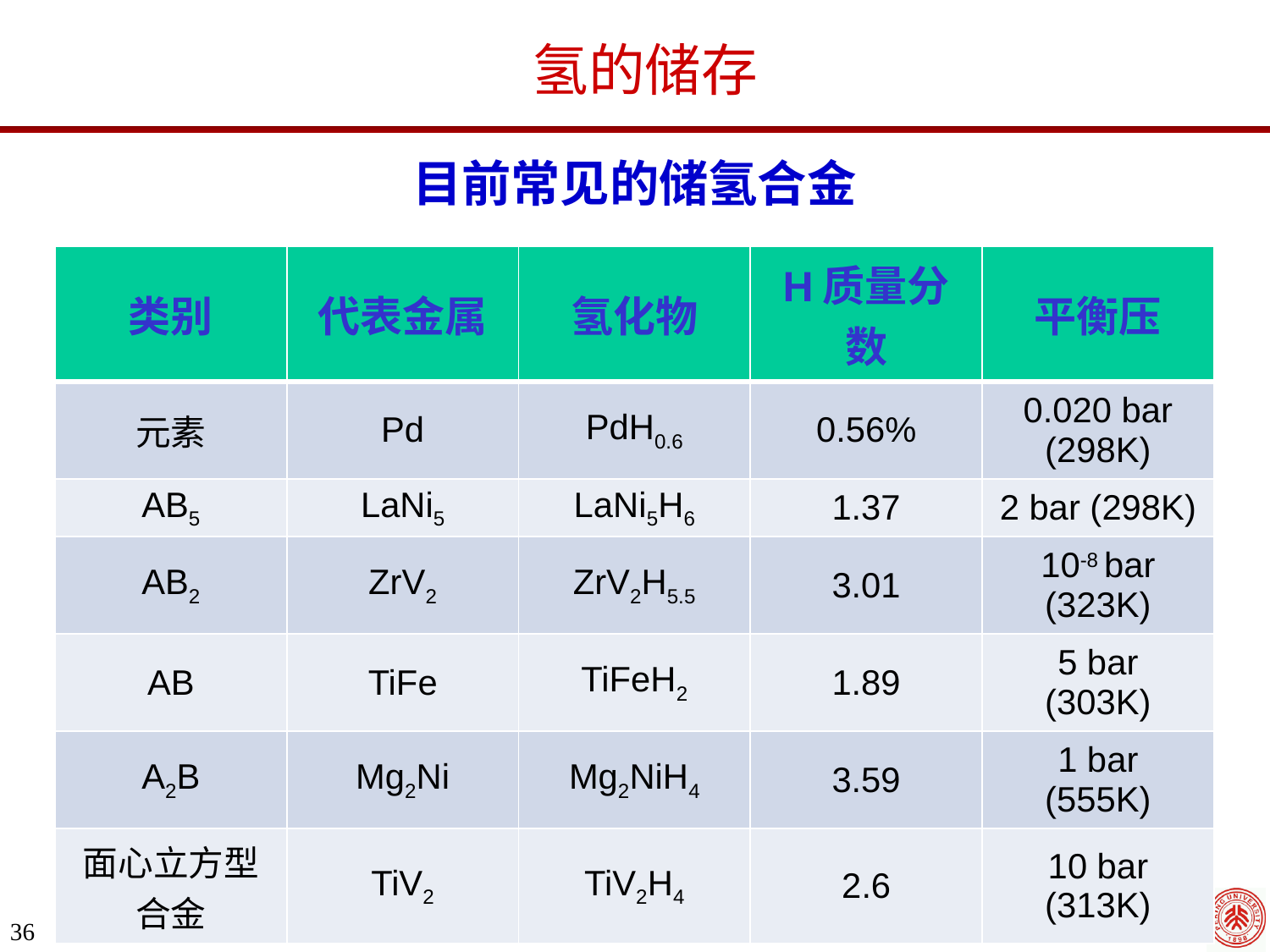

氢的储存

目前常见的储氢合金
| 类别 | 代表金属 | 氢化物 | H质量分数 | 平衡压 |
| --- | --- | --- | --- | --- |
| 元素 | Pd | PdH0.6 | 0.56% | 0.020 bar (298K) |
| AB5 | LaNi5 | LaNi5H6 | 1.37 | 2 bar (298K) |
| AB2 | ZrV2 | ZrV2H5.5 | 3.01 | 10-8 bar (323K) |
| AB | TiFe | TiFeH2 | 1.89 | 5 bar (303K) |
| A2B | Mg2Ni | Mg2NiH4 | 3.59 | 1 bar (555K) |
| 面心立方型合金 | TiV2 | TiV2H4 | 2.6 | 10 bar (313K) |
36